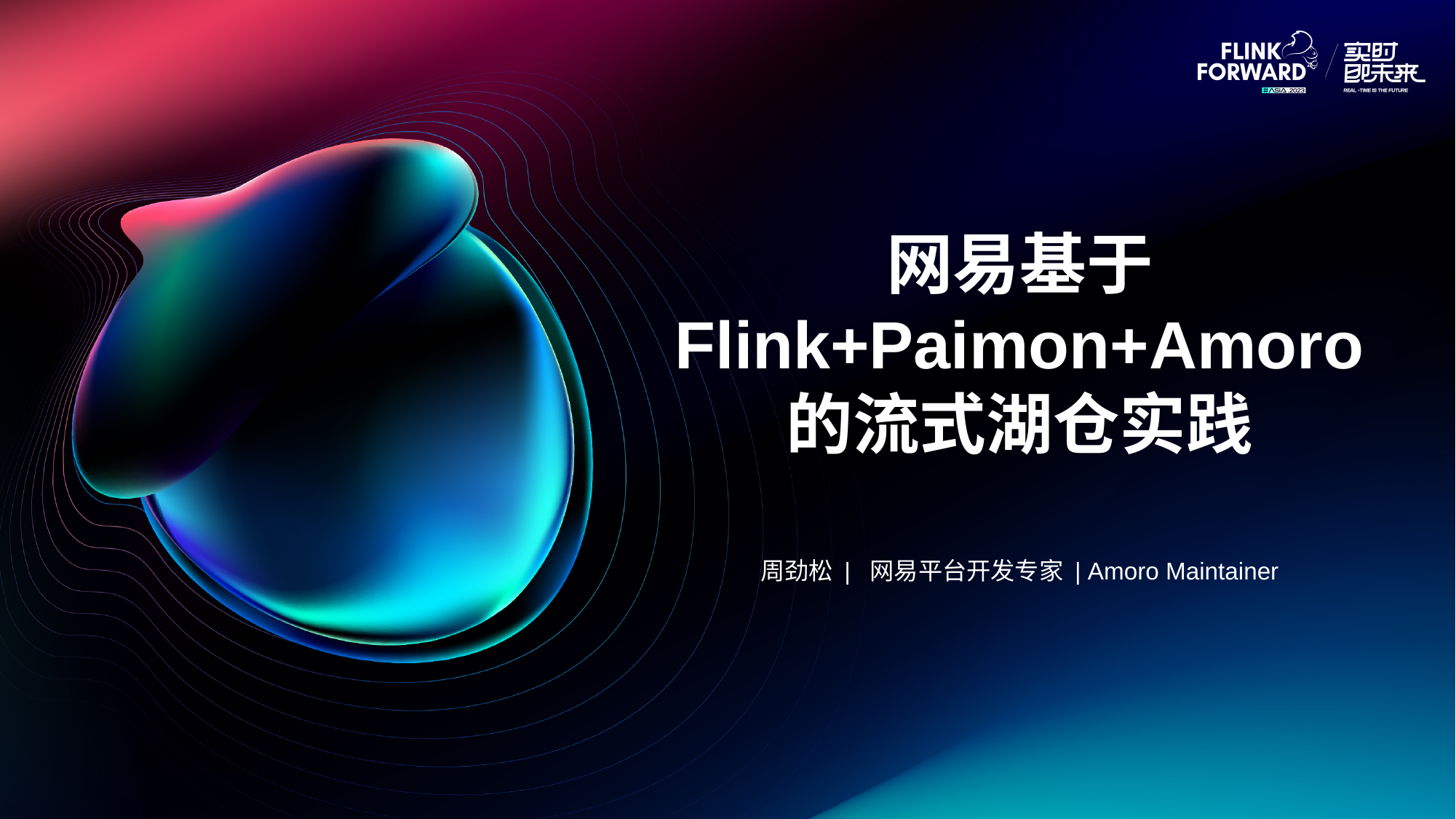

网易基于
Flink+Paimon+Amoro
的流式湖仓实践
周劲松 |  网易平台开发专家 | Amoro Maintainer